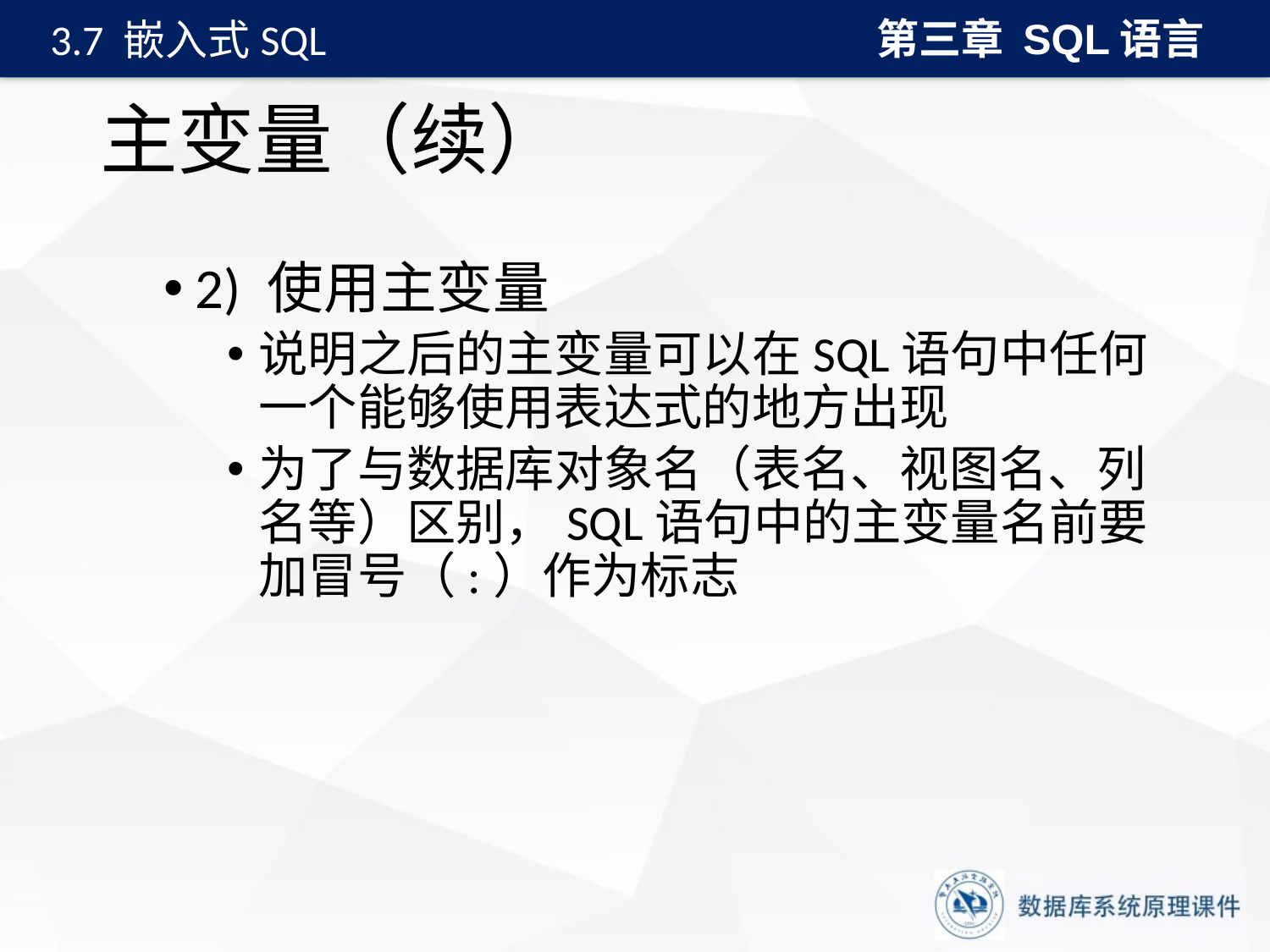

第三章 SQL语言
3.7 嵌入式SQL
# 主变量（续）
2) 使用主变量
说明之后的主变量可以在SQL语句中任何一个能够使用表达式的地方出现
为了与数据库对象名（表名、视图名、列名等）区别，SQL语句中的主变量名前要加冒号（:）作为标志